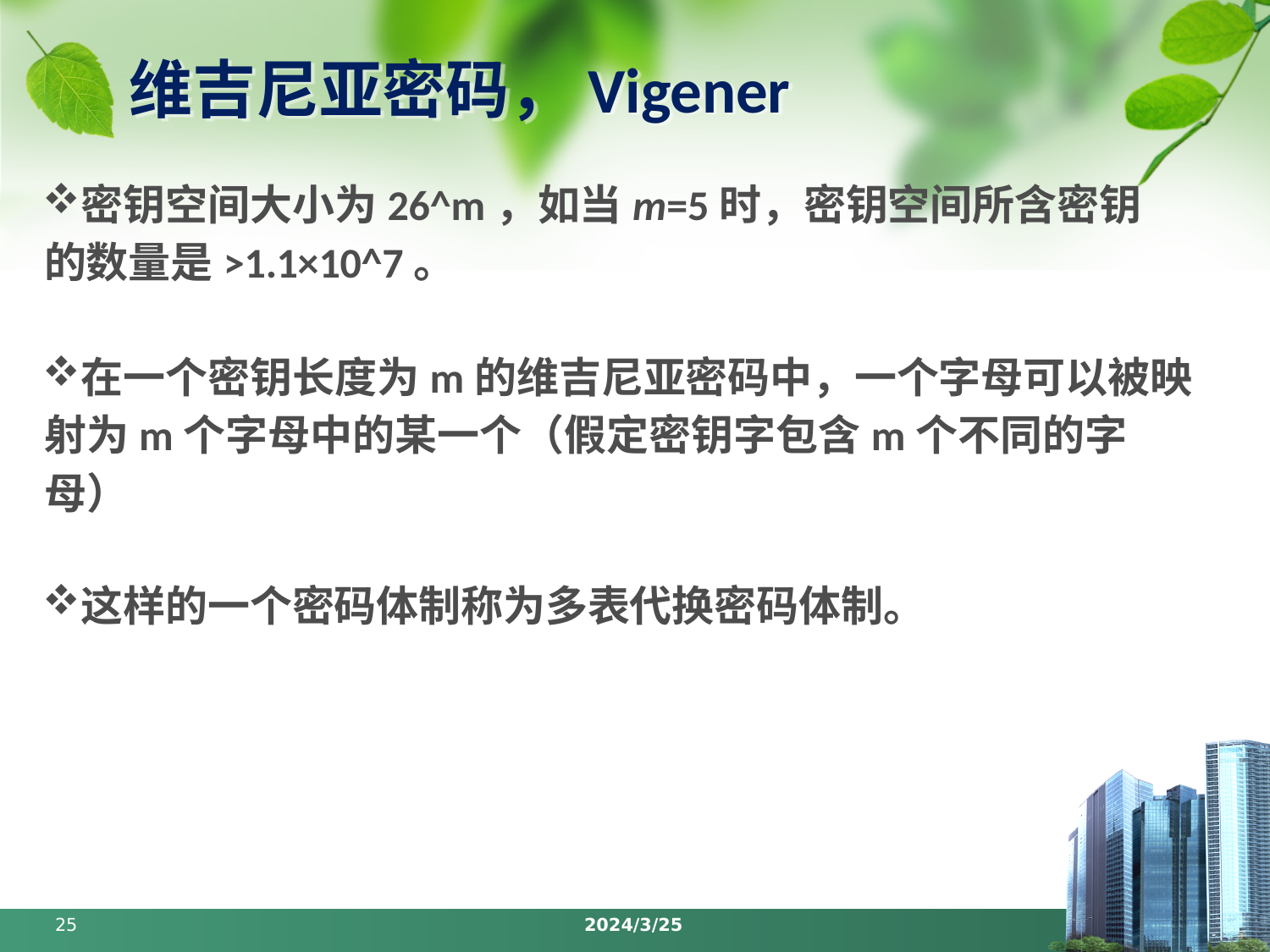

# 维吉尼亚密码，Vigener
密钥空间⼤⼩为26^m，如当m=5时，密钥空间所含密钥的数量是>1.1×10^7。

在⼀个密钥⻓度为m的维吉尼亚密码中，⼀个字⺟可以被映射为m个字⺟中的某⼀个（假定密钥字包含m个不同的字⺟）

这样的⼀个密码体制称为多表代换密码体制。
25
2024/3/25